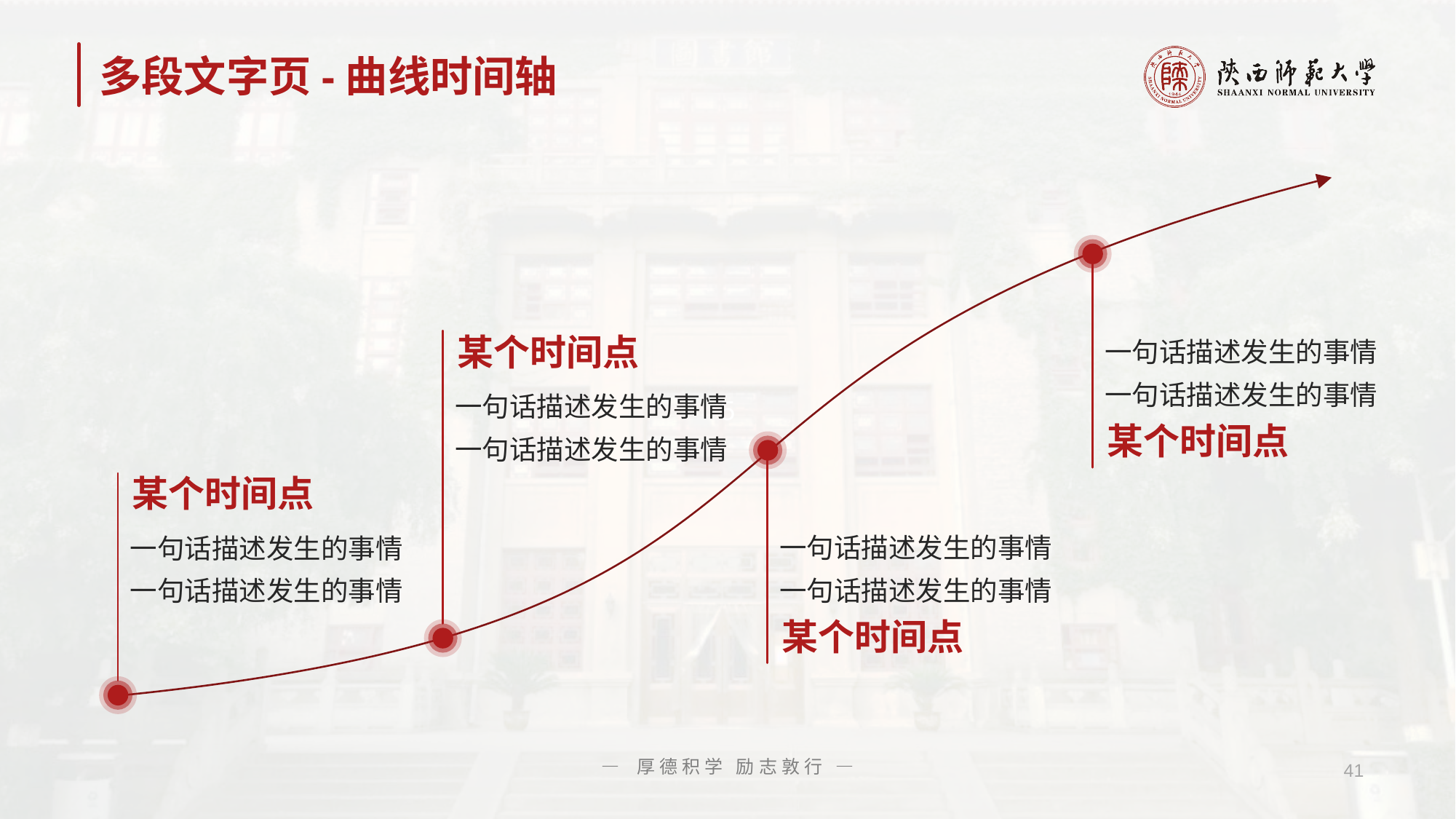

# 多段文字页-曲线时间轴

一句话描述发生的事情
一句话描述发生的事情
某个时间点
一句话描述发生的事情
一句话描述发生的事情
某个时间点

某个时间点
一句话描述发生的事情
一句话描述发生的事情
一句话描述发生的事情
一句话描述发生的事情
某个时间点

— 厚德积学 励志敦行 —
41